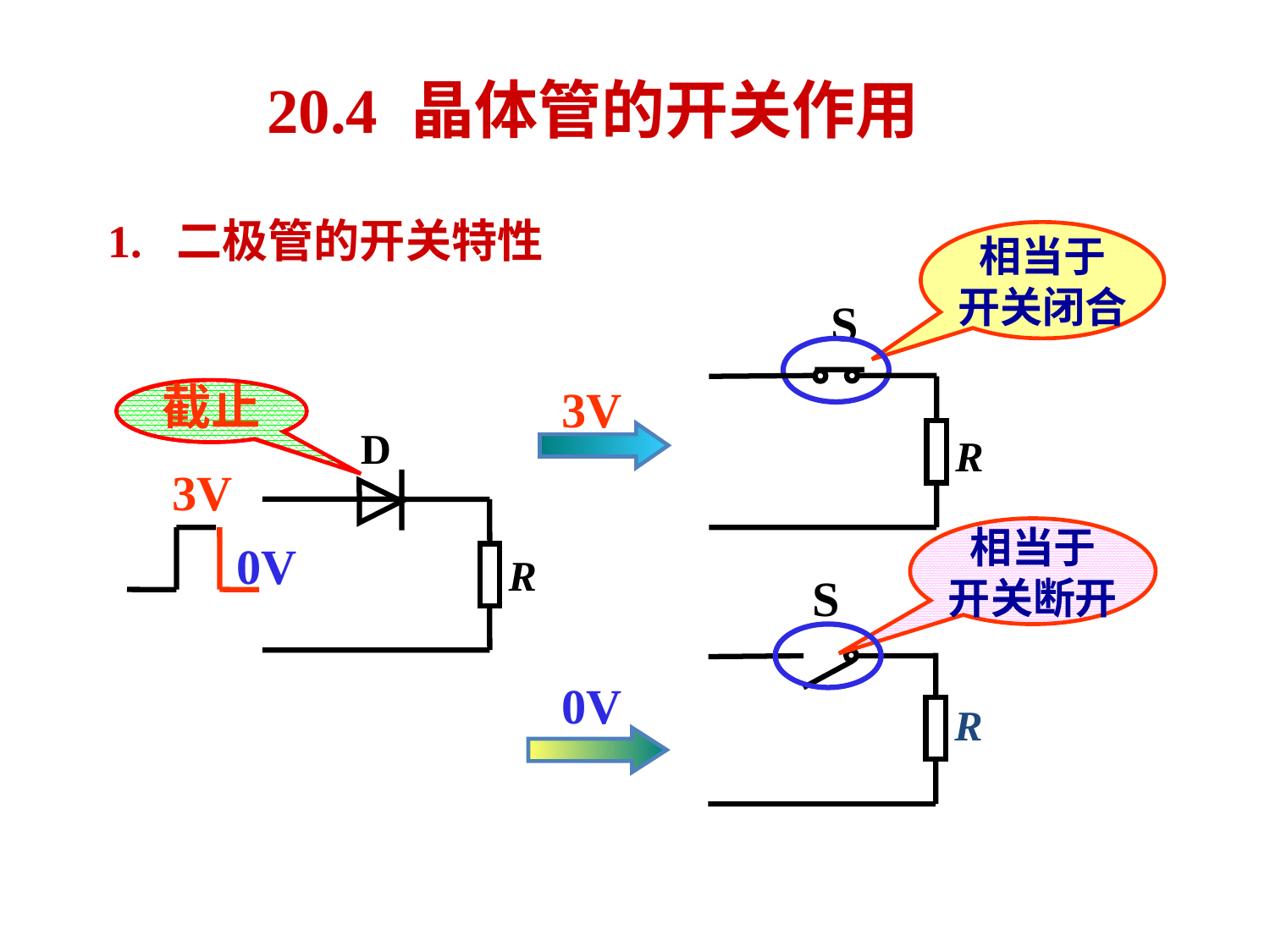

# 20.4 晶体管的开关作用
1.  二极管的开关特性
相当于
开关闭合
S

导通

截止

R

3V
D

R

3V
相当于
开关断开

0V
S

R

0V